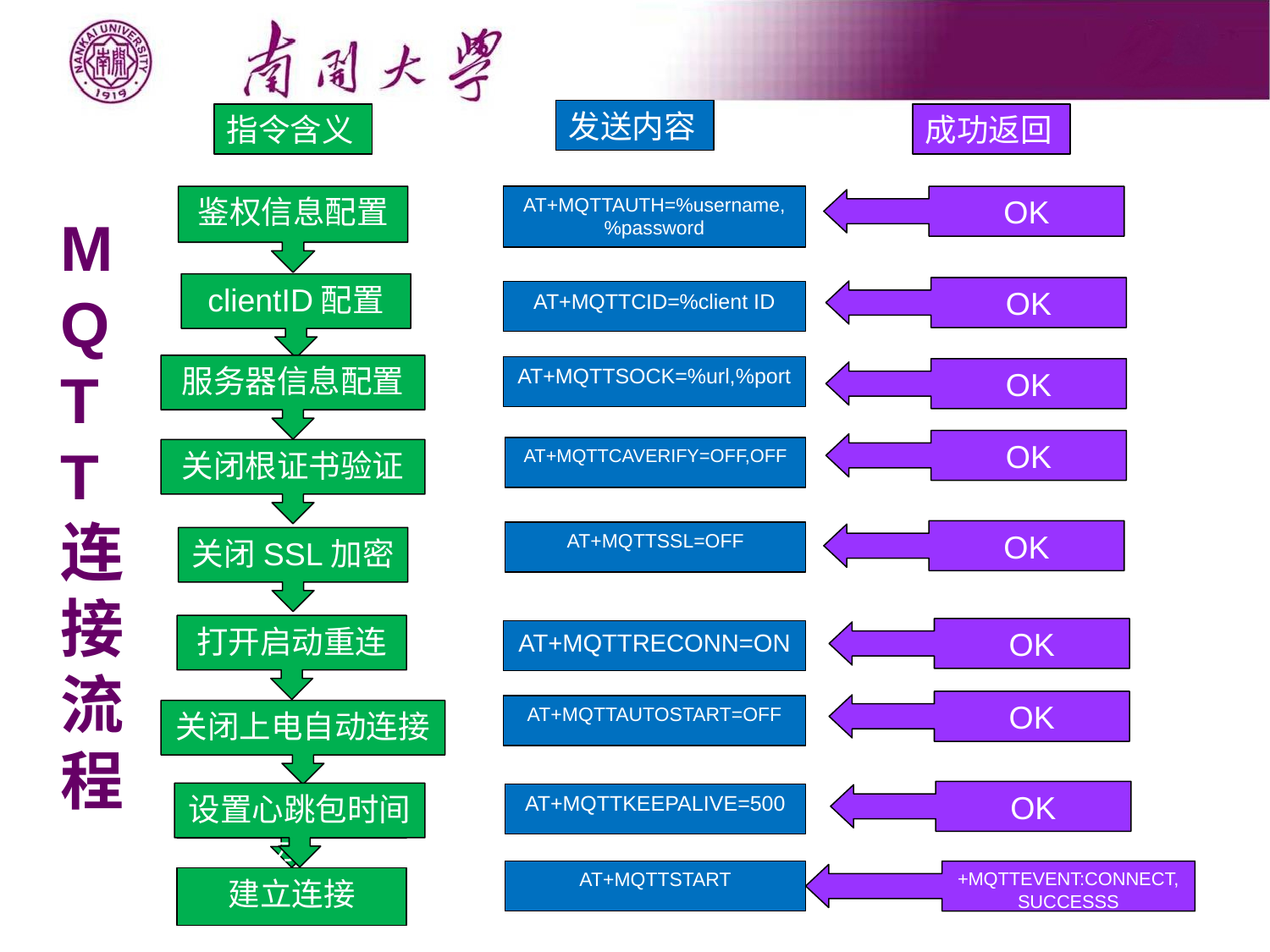

发送内容
指令含义
成功返回
鉴权信息配置
AT+MQTTAUTH=%username,%password
OK
MQTT连接流程
clientID配置
OK
AT+MQTTCID=%client ID
服务器信息配置
AT+MQTTSOCK=%url,%port
OK
OK
AT+MQTTCAVERIFY=OFF,OFF
关闭根证书验证
OK
AT+MQTTSSL=OFF
关闭SSL加密
打开启动重连
OK
AT+MQTTRECONN=ON
OK
AT+MQTTAUTOSTART=OFF
关闭上电自动连接
OK
设置心跳包时间
WEVENT提示
AT+MQTTKEEPALIVE=500
AT+MQTTSTART
+MQTTEVENT:CONNECT,SUCCESSS
建立连接